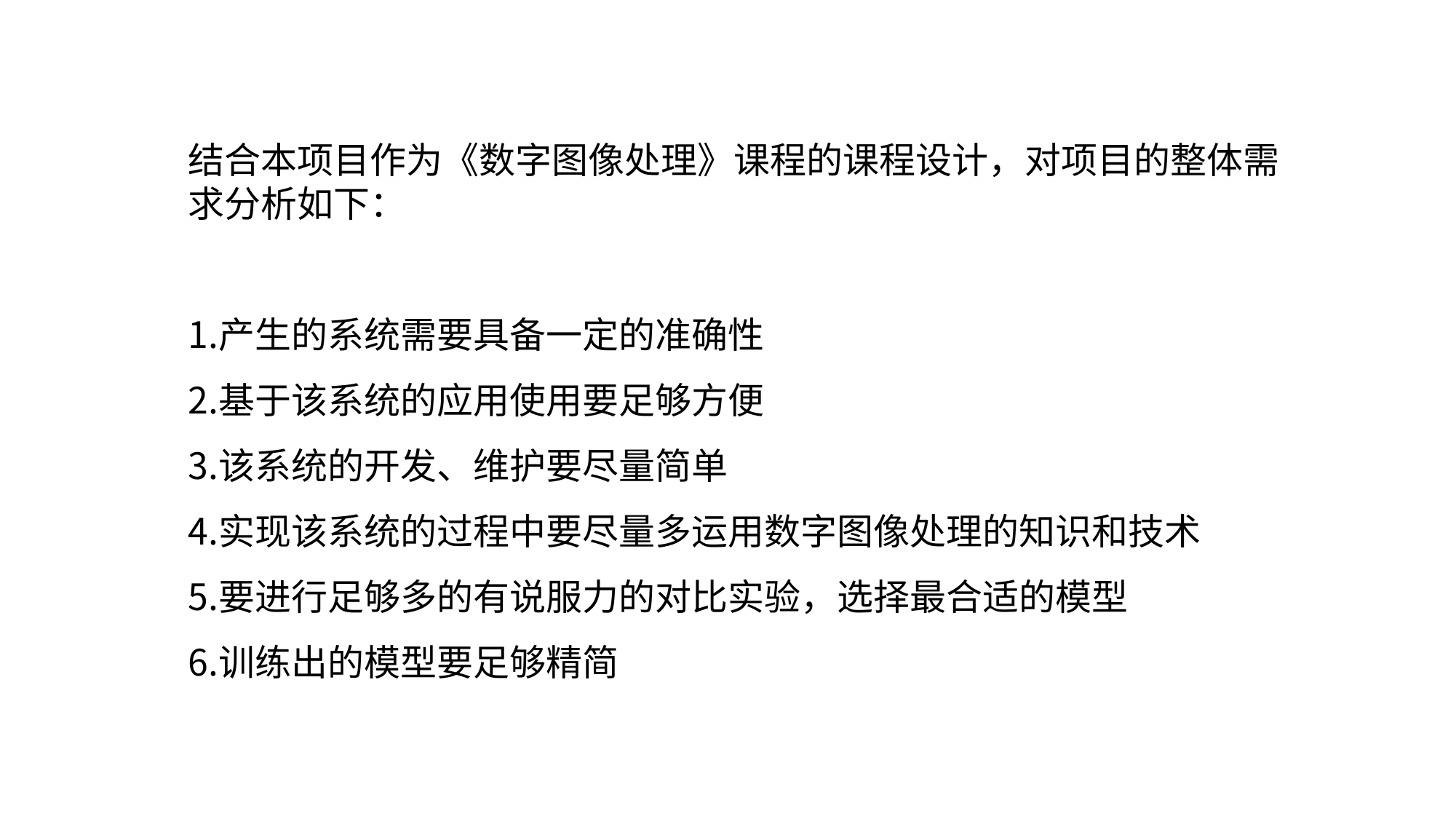

结合本项目作为《数字图像处理》课程的课程设计，对项目的整体需求分析如下：

产生的系统需要具备一定的准确性
基于该系统的应用使用要足够方便
该系统的开发、维护要尽量简单
实现该系统的过程中要尽量多运用数字图像处理的知识和技术
要进行足够多的有说服力的对比实验，选择最合适的模型
训练出的模型要足够精简